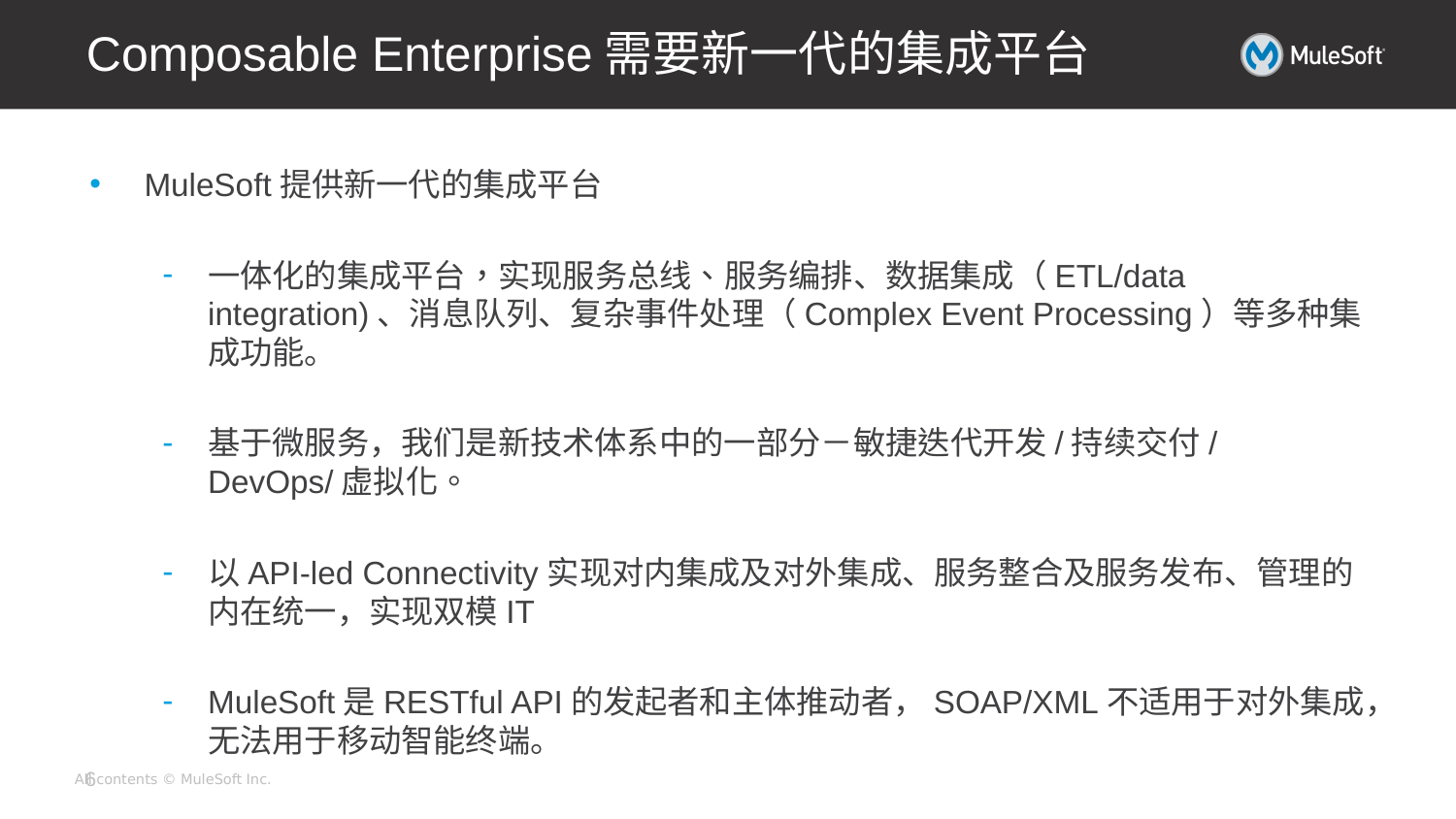

Composable Enterprise需要新一代的集成平台
MuleSoft提供新一代的集成平台

一体化的集成平台，实现服务总线、服务编排、数据集成（ETL/data integration)、消息队列、复杂事件处理（Complex Event Processing）等多种集成功能。

基于微服务，我们是新技术体系中的一部分－敏捷迭代开发/持续交付/DevOps/虚拟化。

以API-led Connectivity实现对内集成及对外集成、服务整合及服务发布、管理的内在统一，实现双模IT

MuleSoft是RESTful API的发起者和主体推动者，SOAP/XML不适用于对外集成，无法用于移动智能终端。